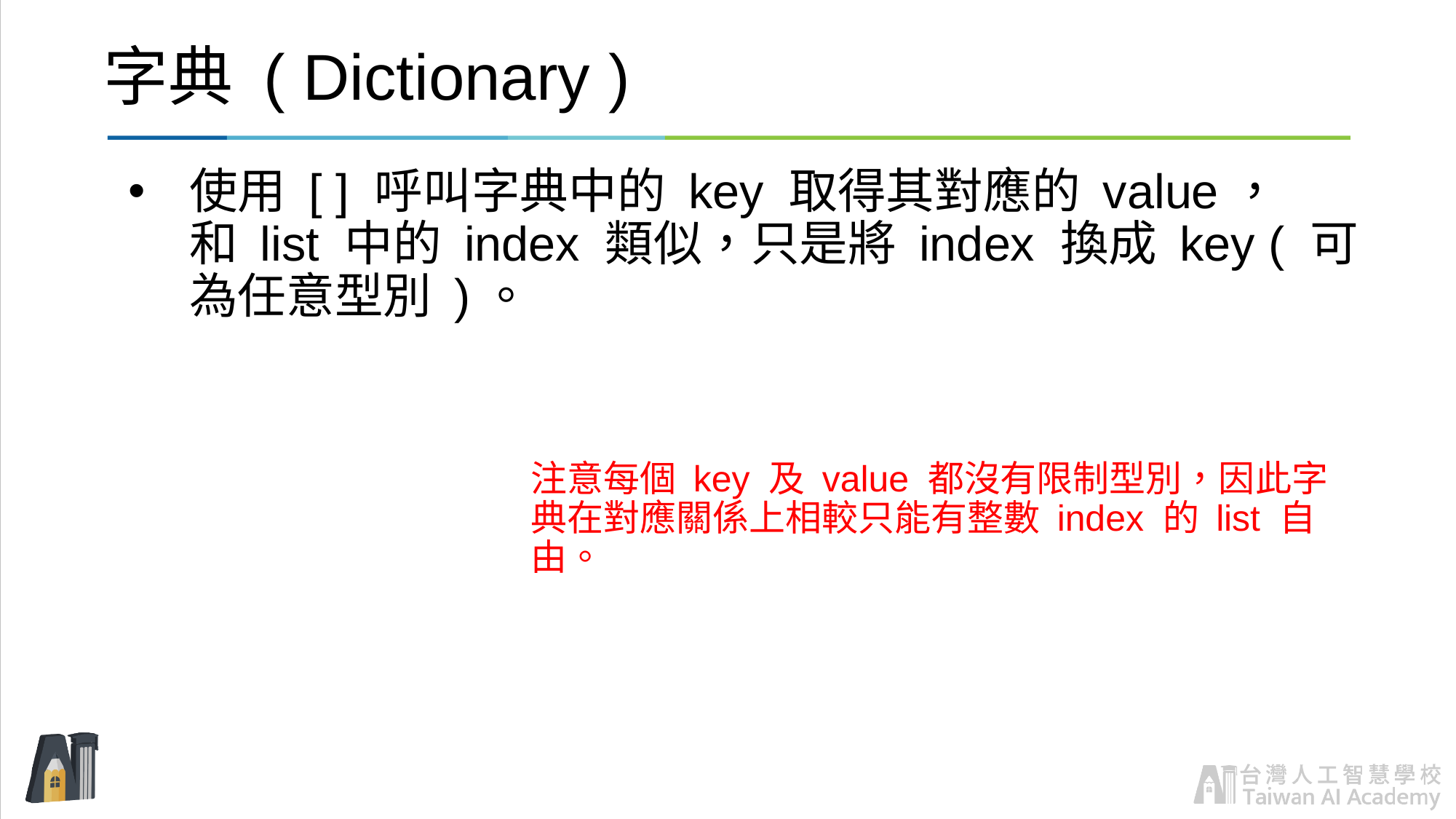

# 字典 ( Dictionary )
使用 [ ] 呼叫字典中的 key 取得其對應的 value，和 list 中的 index 類似，只是將 index 換成 key ( 可為任意型別 )。
注意每個 key 及 value 都沒有限制型別，因此字典在對應關係上相較只能有整數 index 的 list 自由。